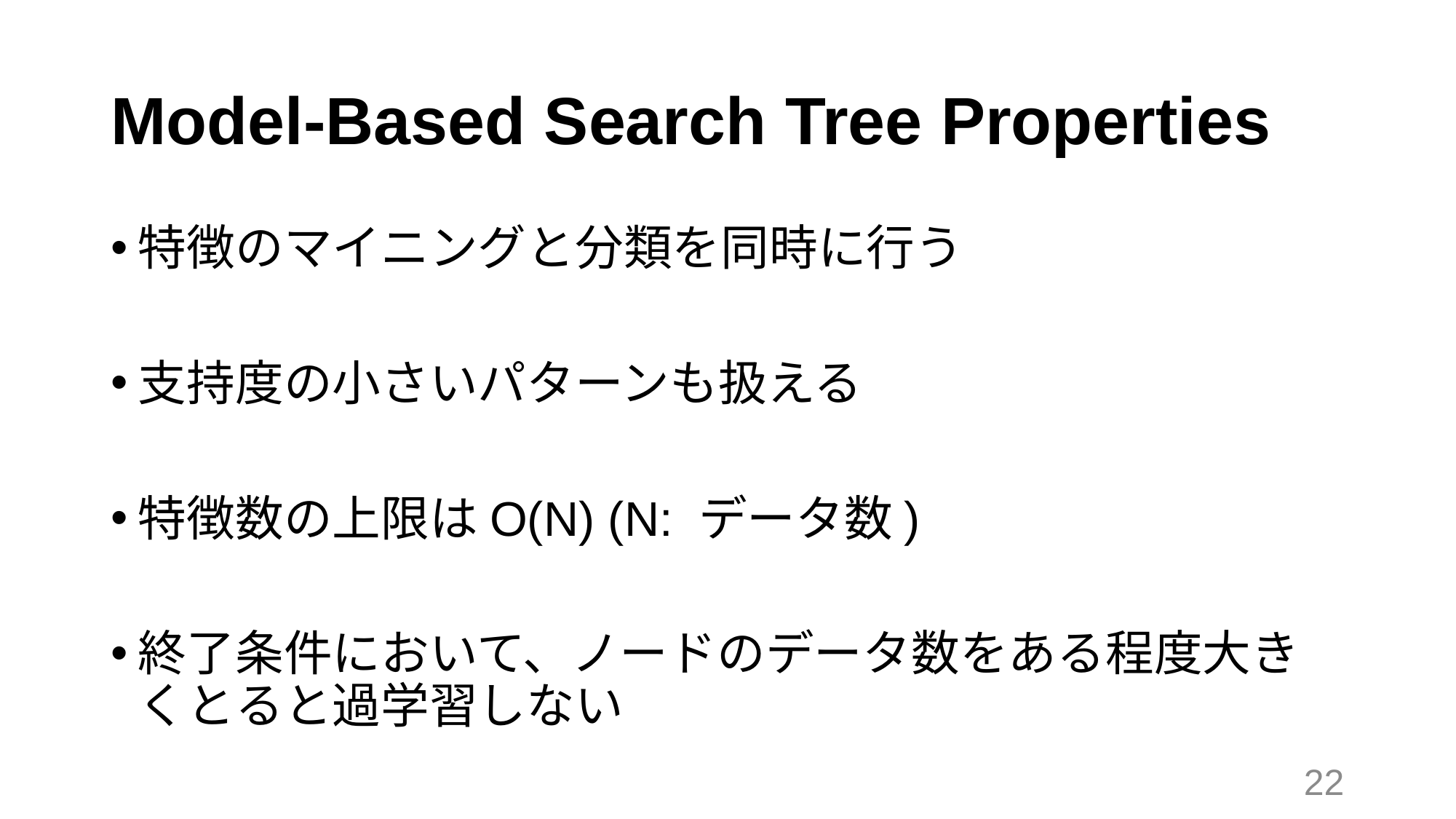

# Model-Based Search Tree Properties
特徴のマイニングと分類を同時に行う

支持度の小さいパターンも扱える

特徴数の上限はO(N) (N: データ数)

終了条件において、ノードのデータ数をある程度大きくとると過学習しない
22